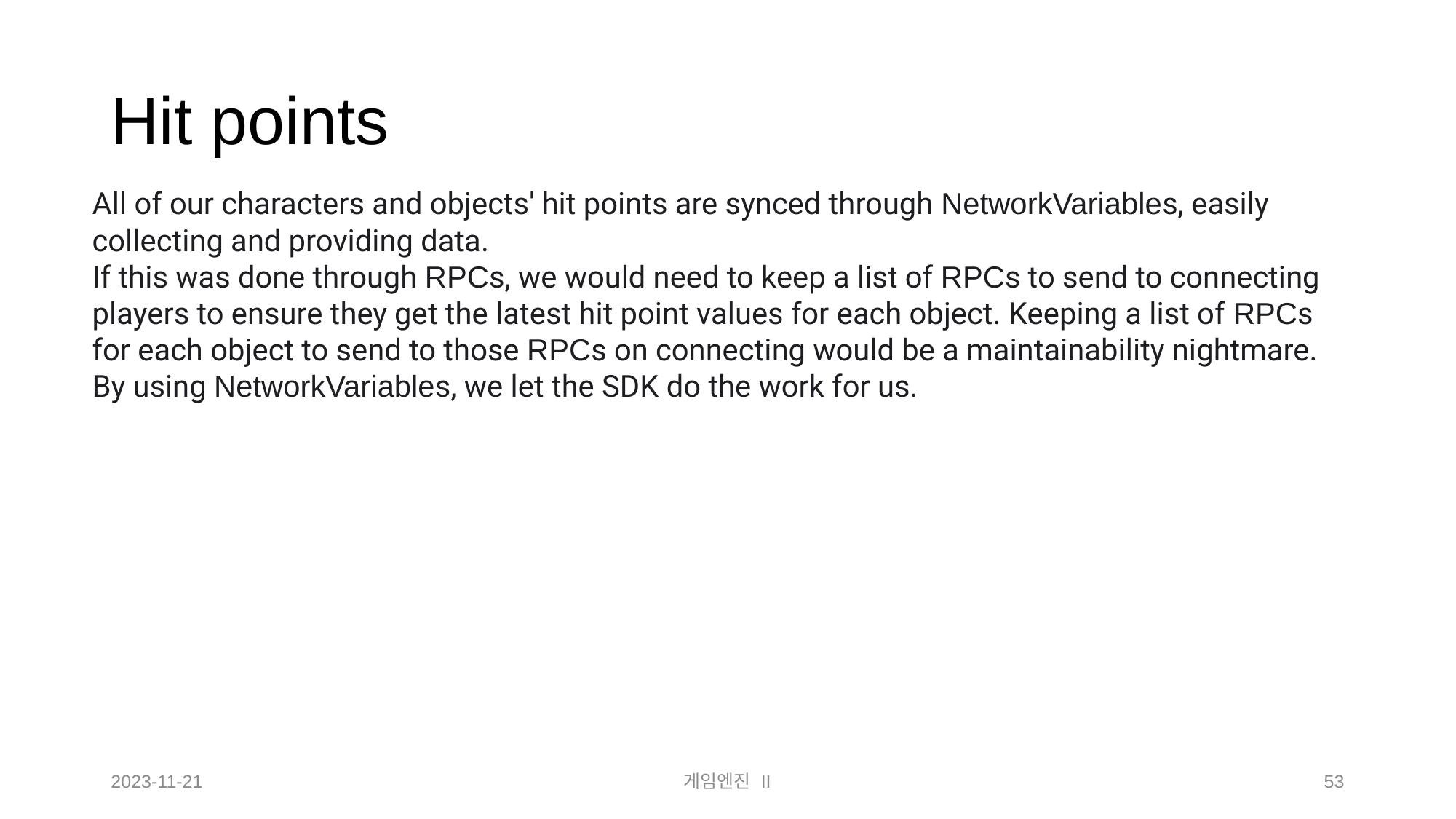

# Hit points
All of our characters and objects' hit points are synced through NetworkVariables, easily collecting and providing data.
If this was done through RPCs, we would need to keep a list of RPCs to send to connecting players to ensure they get the latest hit point values for each object. Keeping a list of RPCs for each object to send to those RPCs on connecting would be a maintainability nightmare. By using NetworkVariables, we let the SDK do the work for us.
2023-11-21
게임엔진 II
53